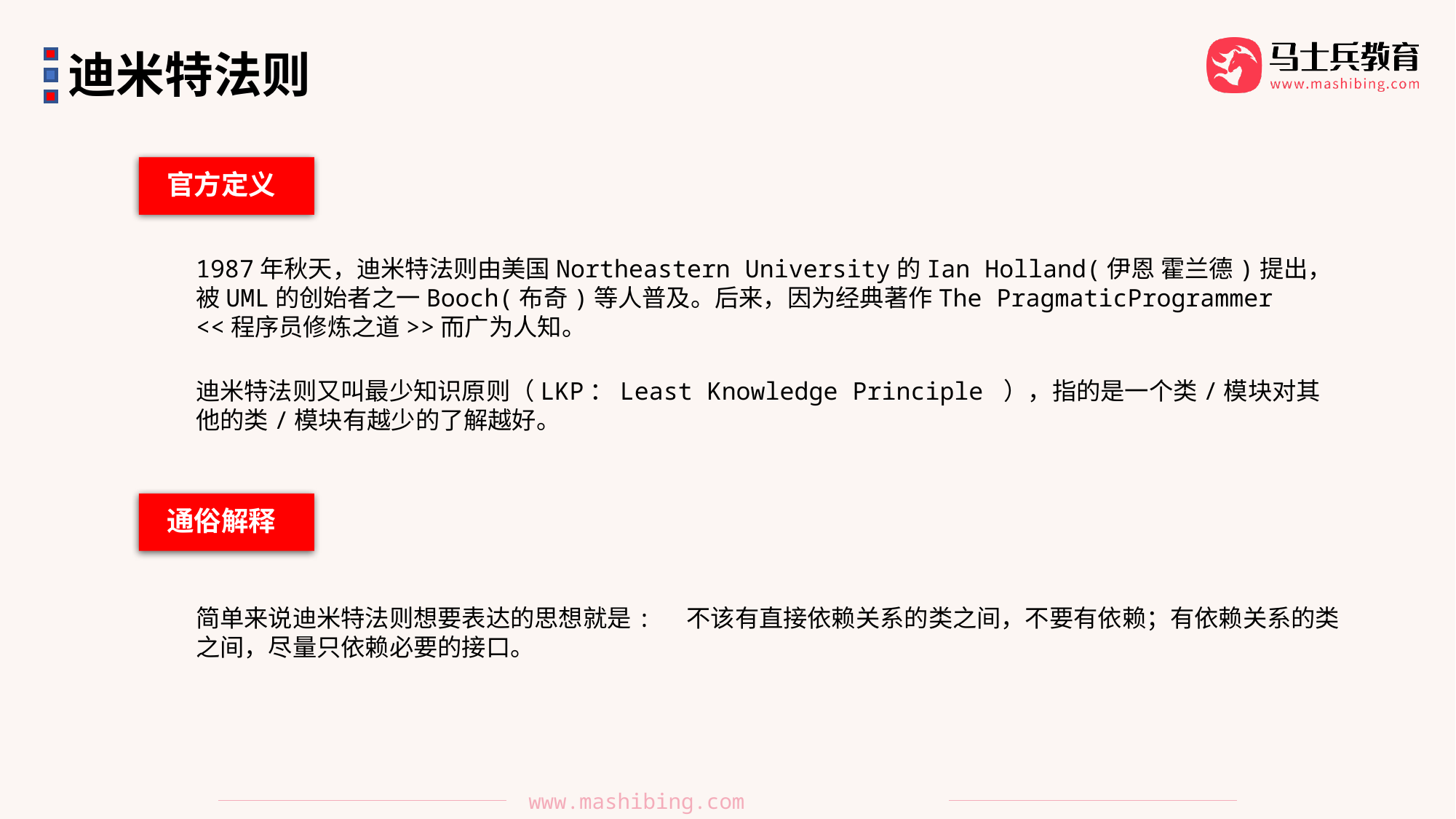

迪米特法则

官方定义
1987年秋天，迪米特法则由美国Northeastern University的Ian Holland(伊恩 霍兰德)提出，被UML的创始者之一Booch(布奇)等人普及。后来，因为经典著作The PragmaticProgrammer <<程序员修炼之道>>而广为人知。
迪米特法则又叫最少知识原则（LKP：Least Knowledge Principle ），指的是一个类/模块对其他的类/模块有越少的了解越好。

通俗解释
简单来说迪米特法则想要表达的思想就是:  不该有直接依赖关系的类之间，不要有依赖；有依赖关系的类之间，尽量只依赖必要的接口。